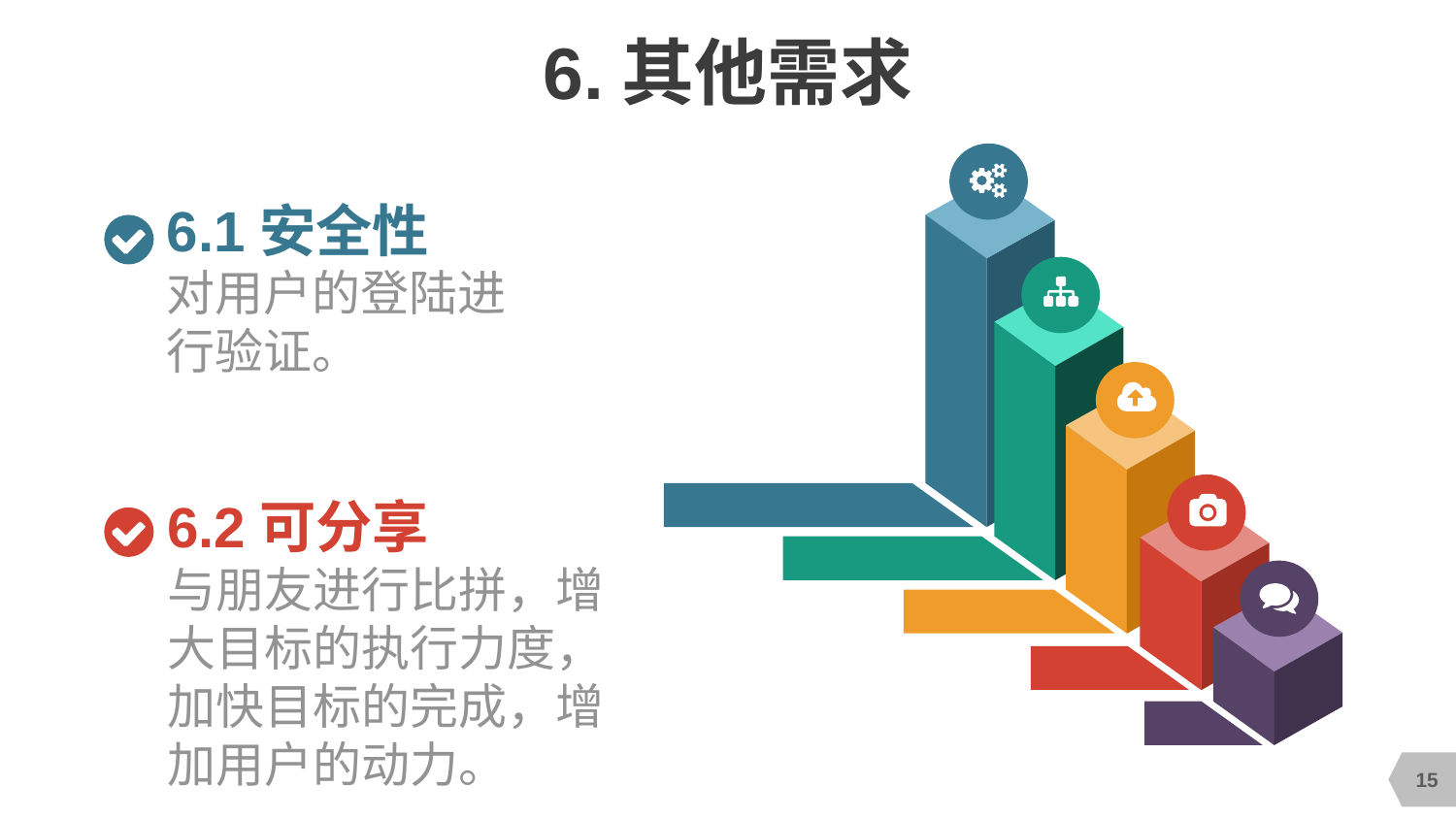

# 6.其他需求

6.1安全性
对用户的登陆进行验证。

6.2可分享
与朋友进行比拼，增大目标的执行力度，加快目标的完成，增加用户的动力。

15